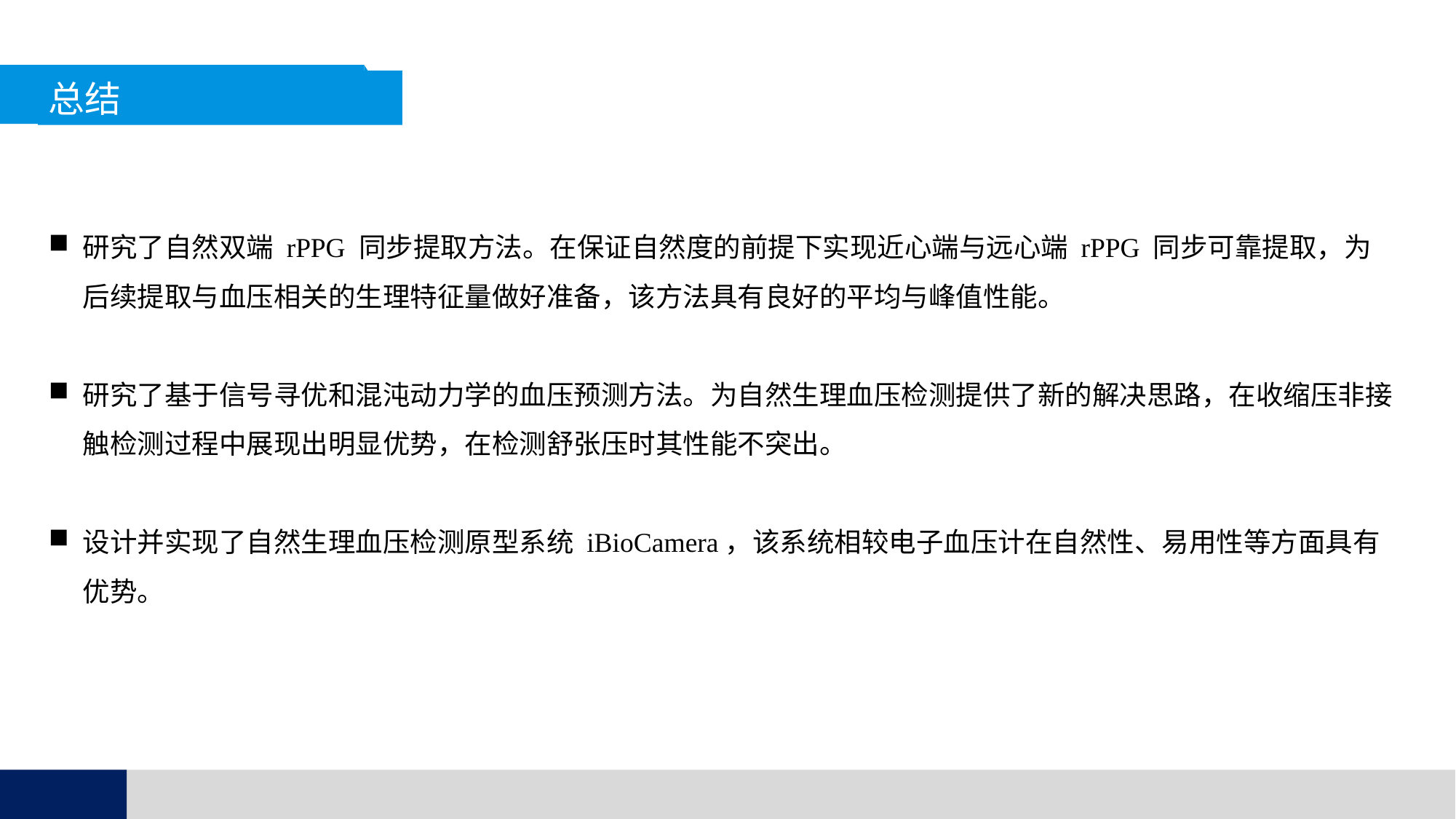

总结
研究了自然双端 rPPG 同步提取方法。在保证自然度的前提下实现近心端与远心端 rPPG 同步可靠提取，为后续提取与血压相关的生理特征量做好准备，该方法具有良好的平均与峰值性能。

研究了基于信号寻优和混沌动力学的血压预测方法。为自然生理血压检测提供了新的解决思路，在收缩压非接触检测过程中展现出明显优势，在检测舒张压时其性能不突出。

设计并实现了自然生理血压检测原型系统 iBioCamera，该系统相较电子血压计在自然性、易用性等方面具有优势。